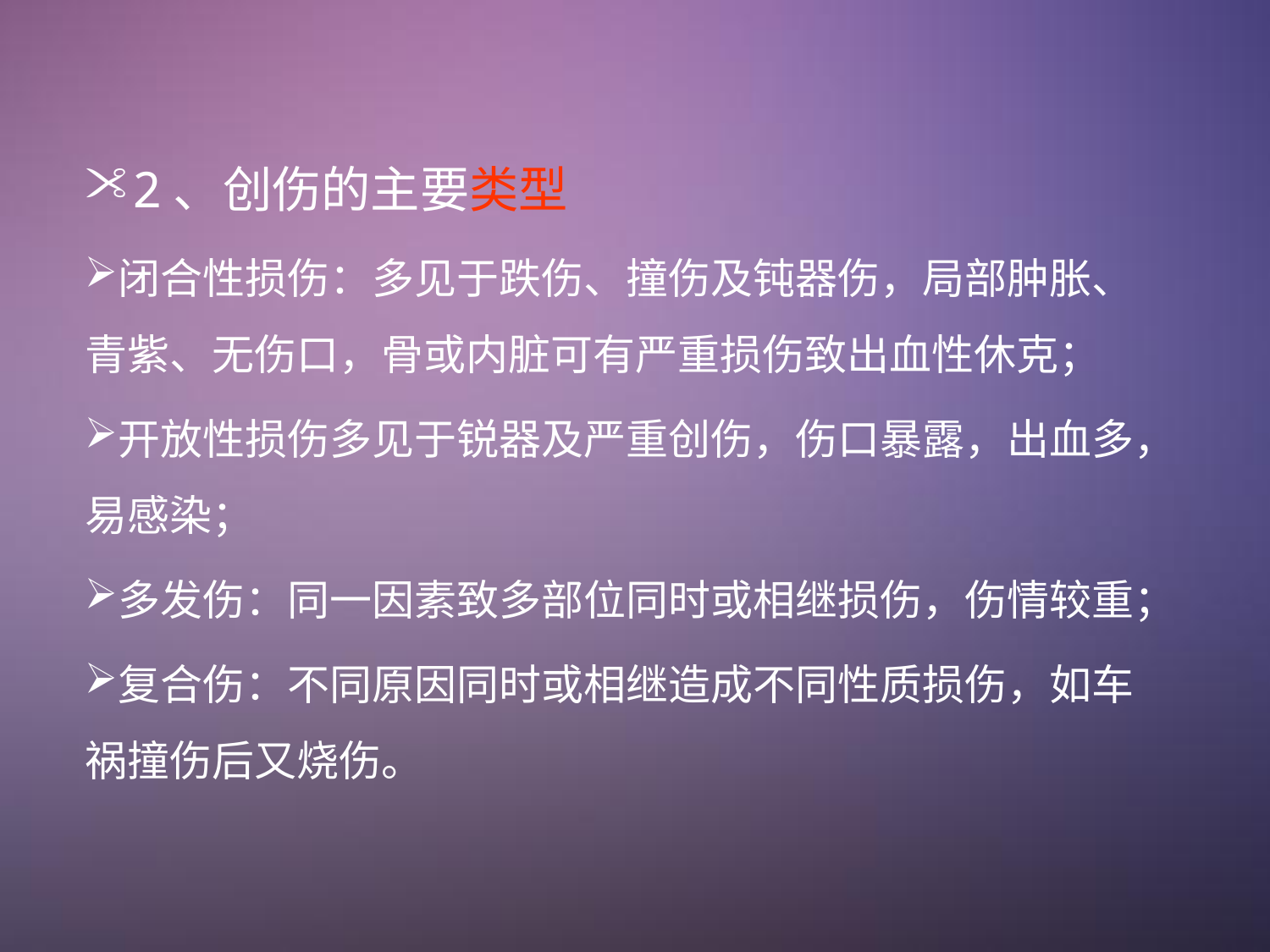

2、创伤的主要类型
闭合性损伤：多见于跌伤、撞伤及钝器伤，局部肿胀、青紫、无伤口，骨或内脏可有严重损伤致出血性休克；
开放性损伤多见于锐器及严重创伤，伤口暴露，出血多，易感染；
多发伤：同一因素致多部位同时或相继损伤，伤情较重；
复合伤：不同原因同时或相继造成不同性质损伤，如车祸撞伤后又烧伤。